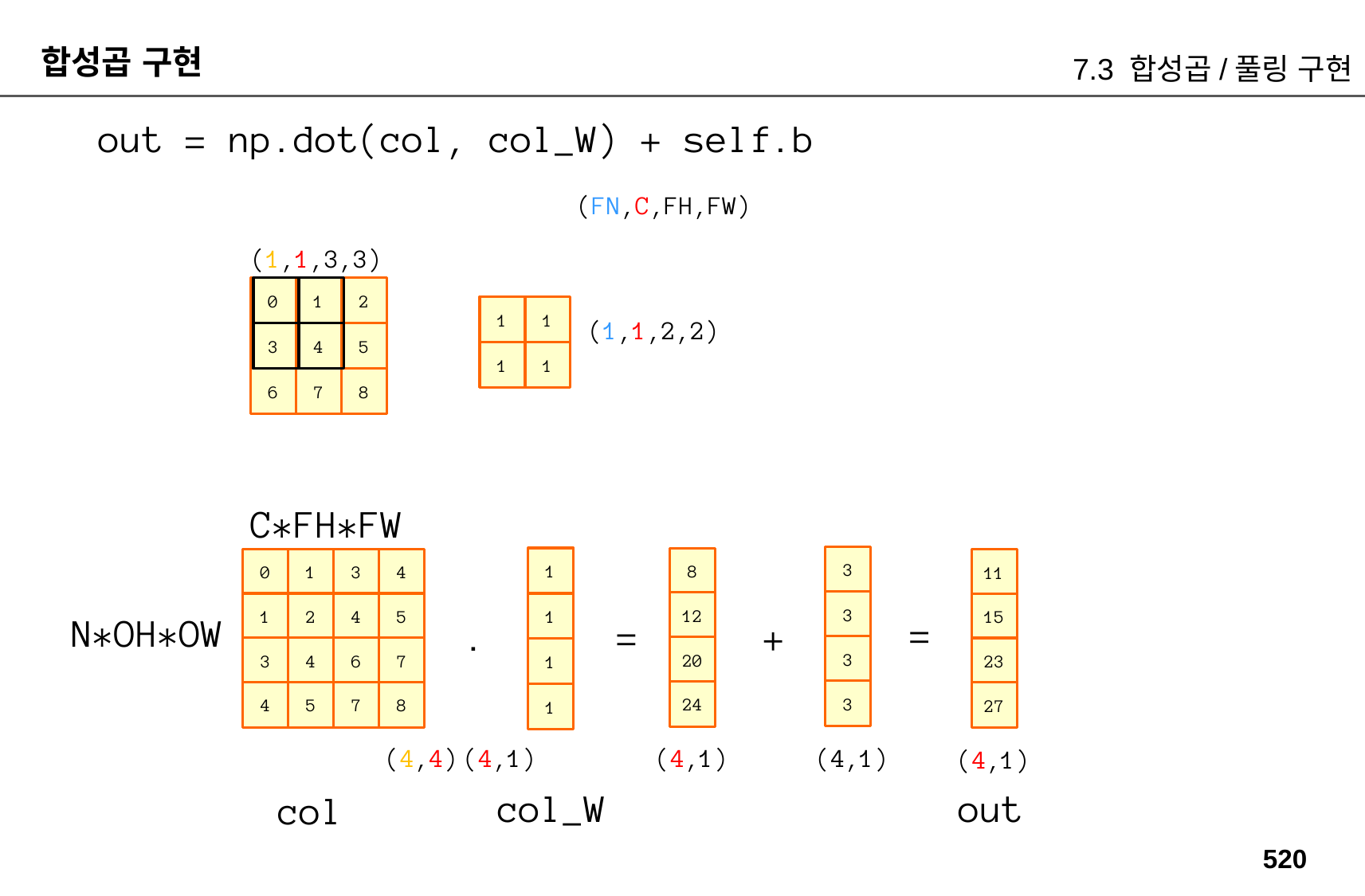

합성곱 구현
7.3 합성곱/풀링 구현
out = np.dot(col, col_W) + self.b
(FN,C,FH,FW)
(1,1,3,3)

0
1
2
1
1
(1,1,2,2)
3
4
5
1
1
6
7
8
C*FH*FW
3
1
8
0
1
3
4
11
3
12
1
2
4
5
1
15
=
N*OH*OW
=
+
.
3
20
3
4
6
7
23
1
3
24
4
5
7
8
27
1
(4,4)
(4,1)
(4,1)
(4,1)
(4,1)
out
col_W
col